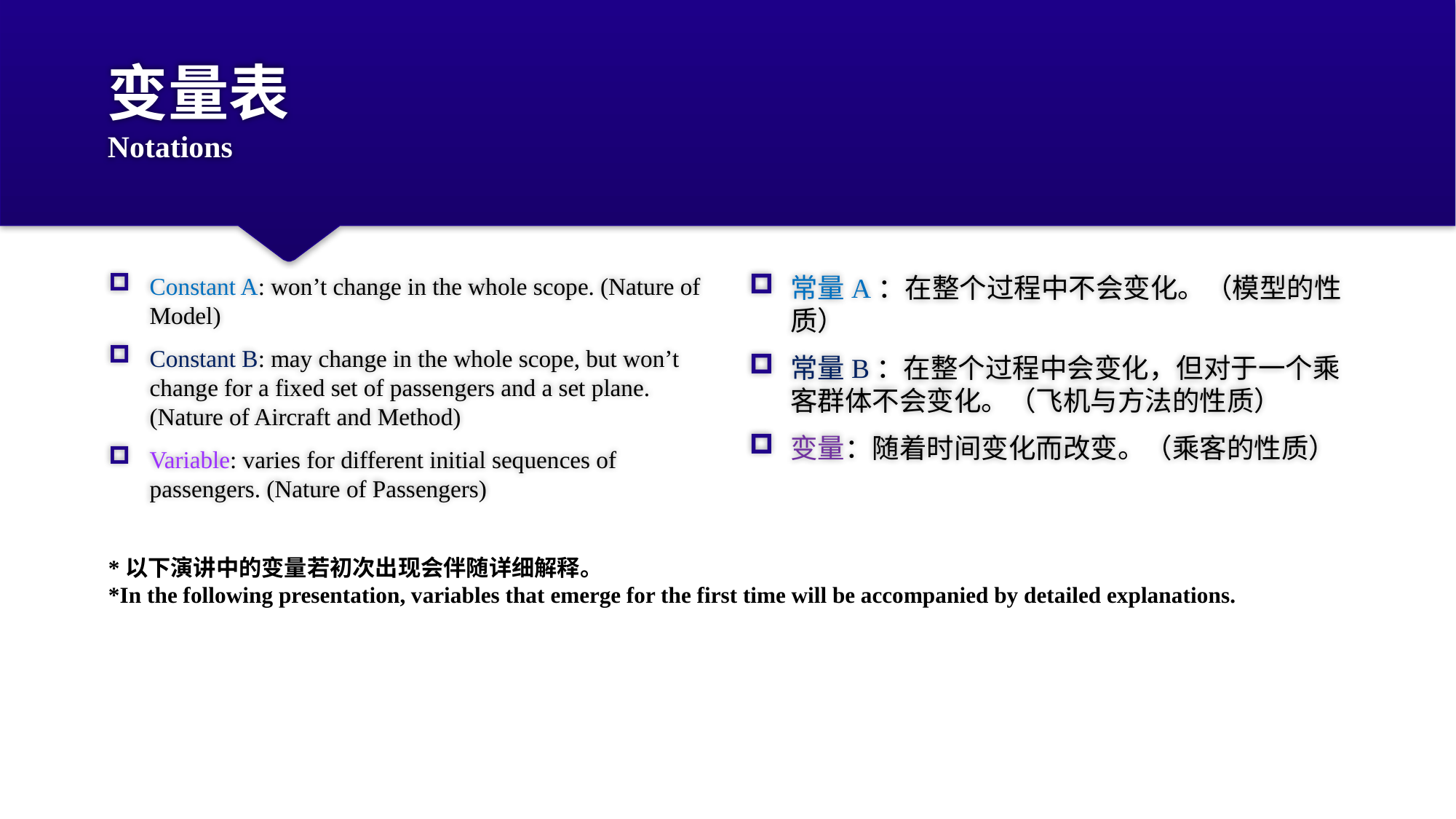

# 变量表 Notations
Constant A: won’t change in the whole scope. (Nature of Model)
Constant B: may change in the whole scope, but won’t change for a fixed set of passengers and a set plane. (Nature of Aircraft and Method)
Variable: varies for different initial sequences of passengers. (Nature of Passengers)
常量A：在整个过程中不会变化。（模型的性质）
常量B：在整个过程中会变化，但对于一个乘客群体不会变化。（飞机与方法的性质）
变量：随着时间变化而改变。（乘客的性质）

*以下演讲中的变量若初次出现会伴随详细解释。
*In the following presentation, variables that emerge for the first time will be accompanied by detailed explanations.